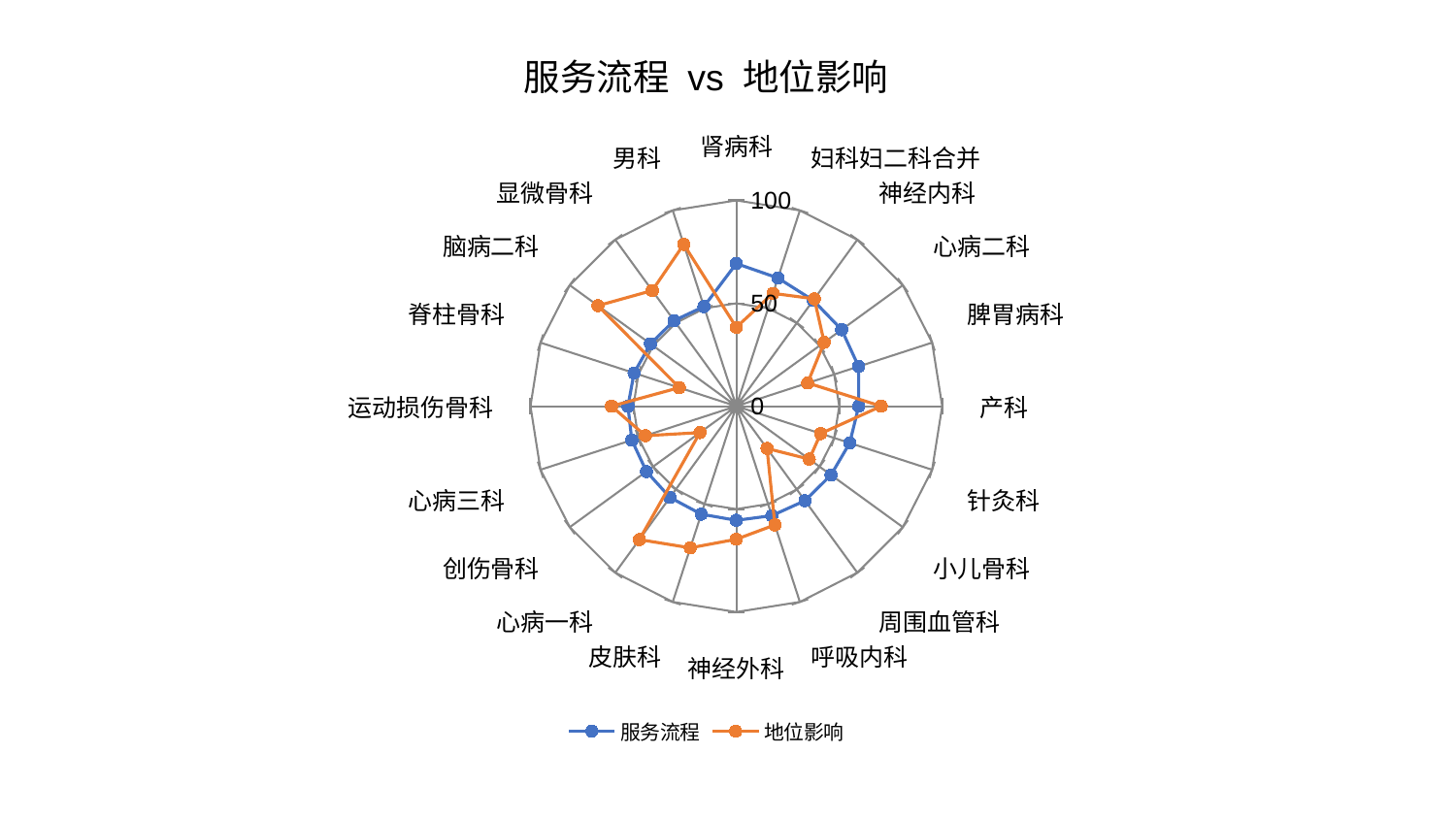

### Chart: 服务流程 vs 地位影响

| Category | 服务流程 | 地位影响 |
|---|---|---|
| 肾病科 | 69.30975360394099 | 38.34287069045637 |
| 妇科妇二科合并 | 65.49206372119022 | 57.65271887514249 |
| 神经内科 | 63.56355022602148 | 64.50176740668175 |
| 心病二科 | 63.26306866644734 | 52.77311556785704 |
| 脾胃病科 | 62.46125726602688 | 36.43112722589505 |
| 产科 | 59.477913954152015 | 70.39604983380335 |
| 针灸科 | 57.929093978147264 | 43.10542600435525 |
| 小儿骨科 | 56.8818520904078 | 43.80860208665504 |
| 周围血管科 | 56.7590024479374 | 25.397905262961277 |
| 呼吸内科 | 55.91426322802941 | 60.67274514797297 |
| 神经外科 | 55.47046806816588 | 64.66461815265895 |
| 皮肤科 | 55.17423220020694 | 72.38361422199817 |
| 心病一科 | 54.82147751103957 | 80.121541494692 |
| 创伤骨科 | 53.978650863558116 | 21.839493328559925 |
| 心病三科 | 53.37363730087593 | 46.438692792800474 |
| 运动损伤骨科 | 52.62235942865524 | 60.6152167532743 |
| 脊柱骨科 | 52.23364088092993 | 29.123886246086915 |
| 脑病二科 | 51.57125132398625 | 83.09876777430446 |
| 显微骨科 | 51.399615284820044 | 69.47061884236743 |
| 男科 | 50.91769679527236 | 82.69154261295058 |
113